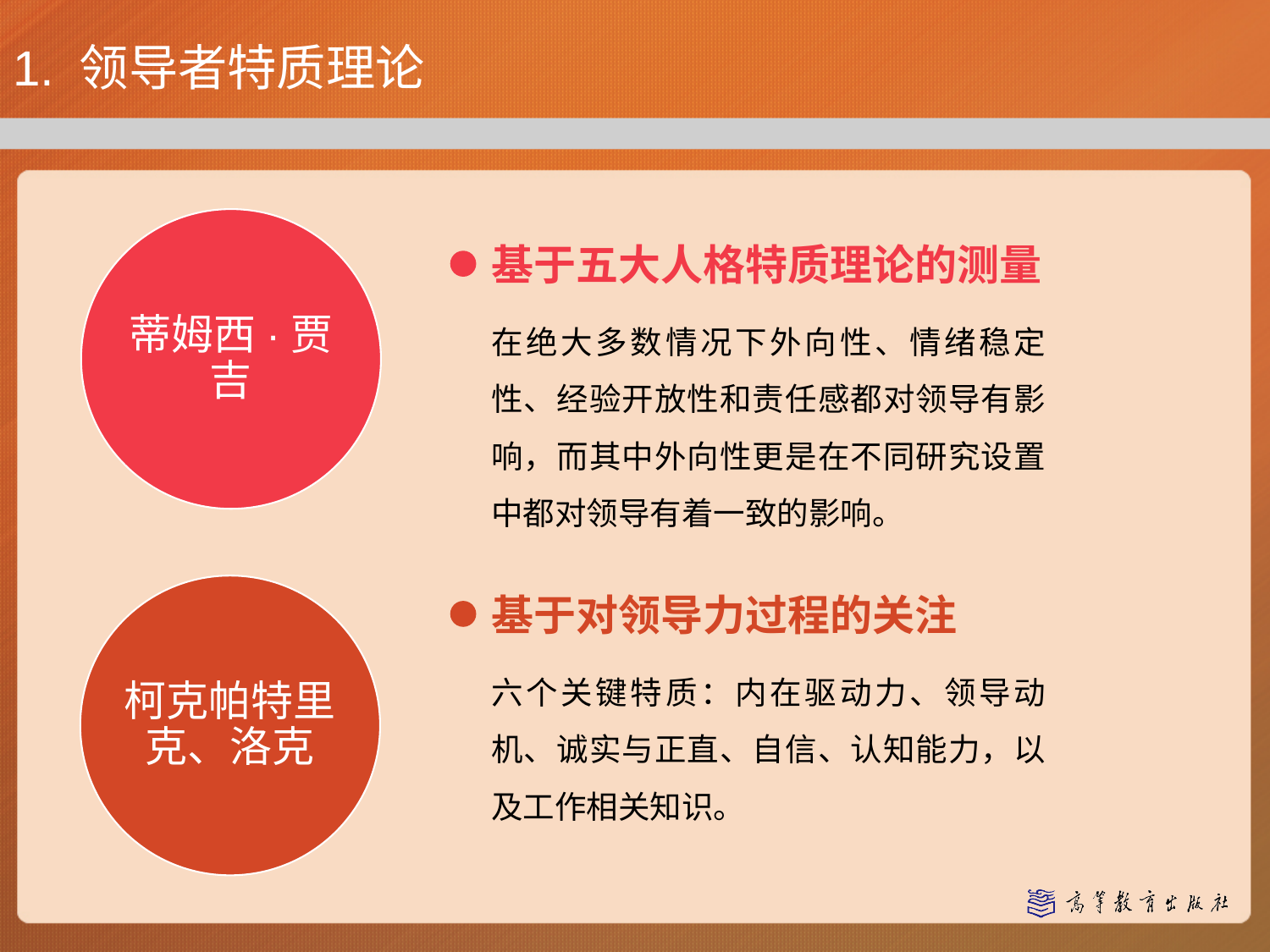

# 1. 领导者特质理论
蒂姆西·贾吉
基于五大人格特质理论的测量

在绝大多数情况下外向性、情绪稳定性、经验开放性和责任感都对领导有影响，而其中外向性更是在不同研究设置中都对领导有着一致的影响。
柯克帕特里克、洛克
基于对领导力过程的关注

六个关键特质：内在驱动力、领导动机、诚实与正直、自信、认知能力，以及工作相关知识。